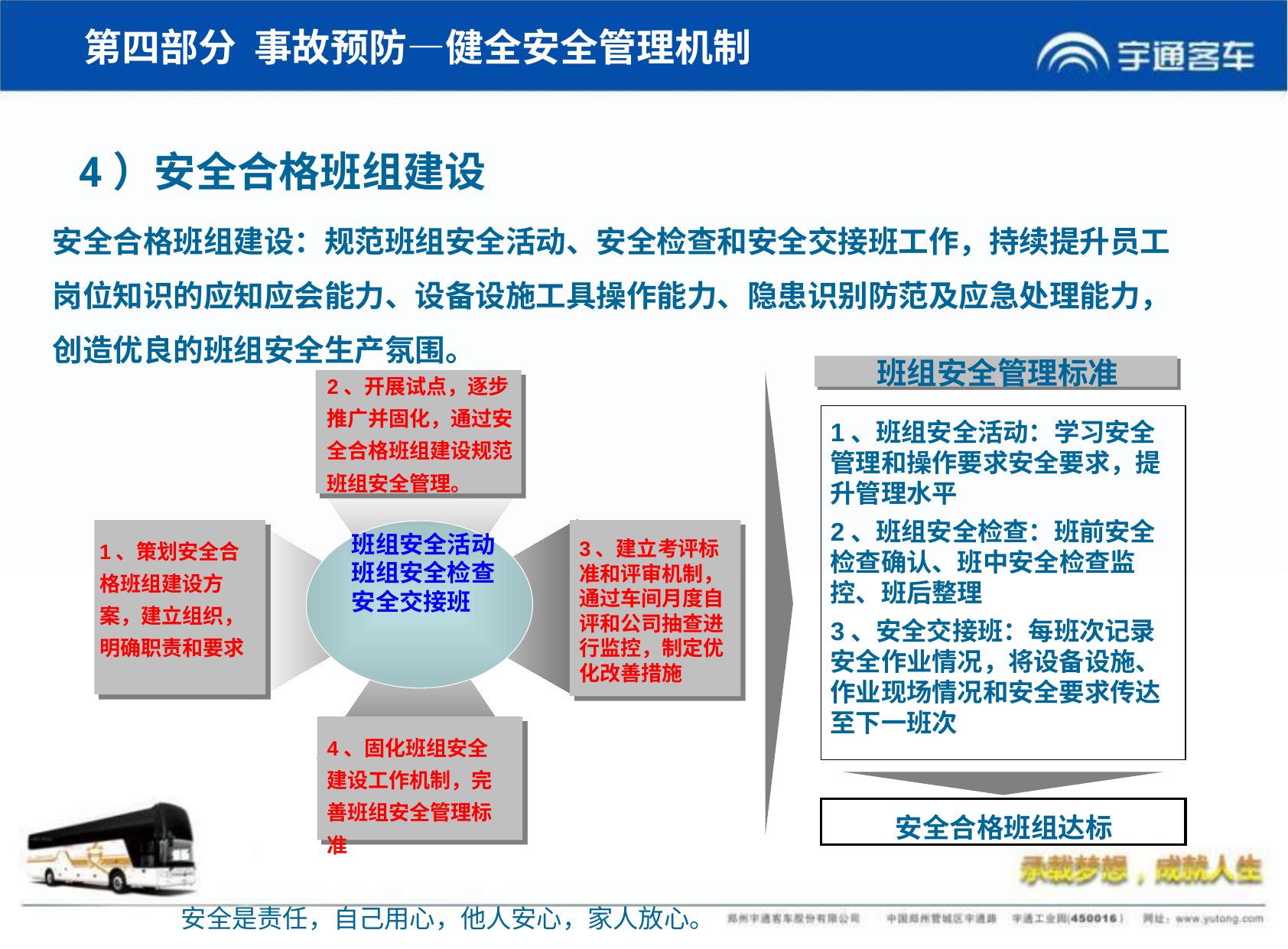

第四部分  事故预防—健全安全管理机制
4）安全合格班组建设
安全合格班组建设：规范班组安全活动、安全检查和安全交接班工作，持续提升员工岗位知识的应知应会能力、设备设施工具操作能力、隐患识别防范及应急处理能力，创造优良的班组安全生产氛围。
班组安全管理标准

2、开展试点，逐步推广并固化，通过安全合格班组建设规范班组安全管理。

1、班组安全活动：学习安全管理和操作要求安全要求，提升管理水平
2、班组安全检查：班前安全检查确认、班中安全检查监控、班后整理
3、安全交接班：每班次记录安全作业情况，将设备设施、作业现场情况和安全要求传达至下一班次

班组安全活动
班组安全检查
安全交接班
1、策划安全合格班组建设方案，建立组织，明确职责和要求
3、建立考评标准和评审机制，通过车间月度自评和公司抽查进行监控，制定优化改善措施

4、固化班组安全建设工作机制，完善班组安全管理标准

安全合格班组达标